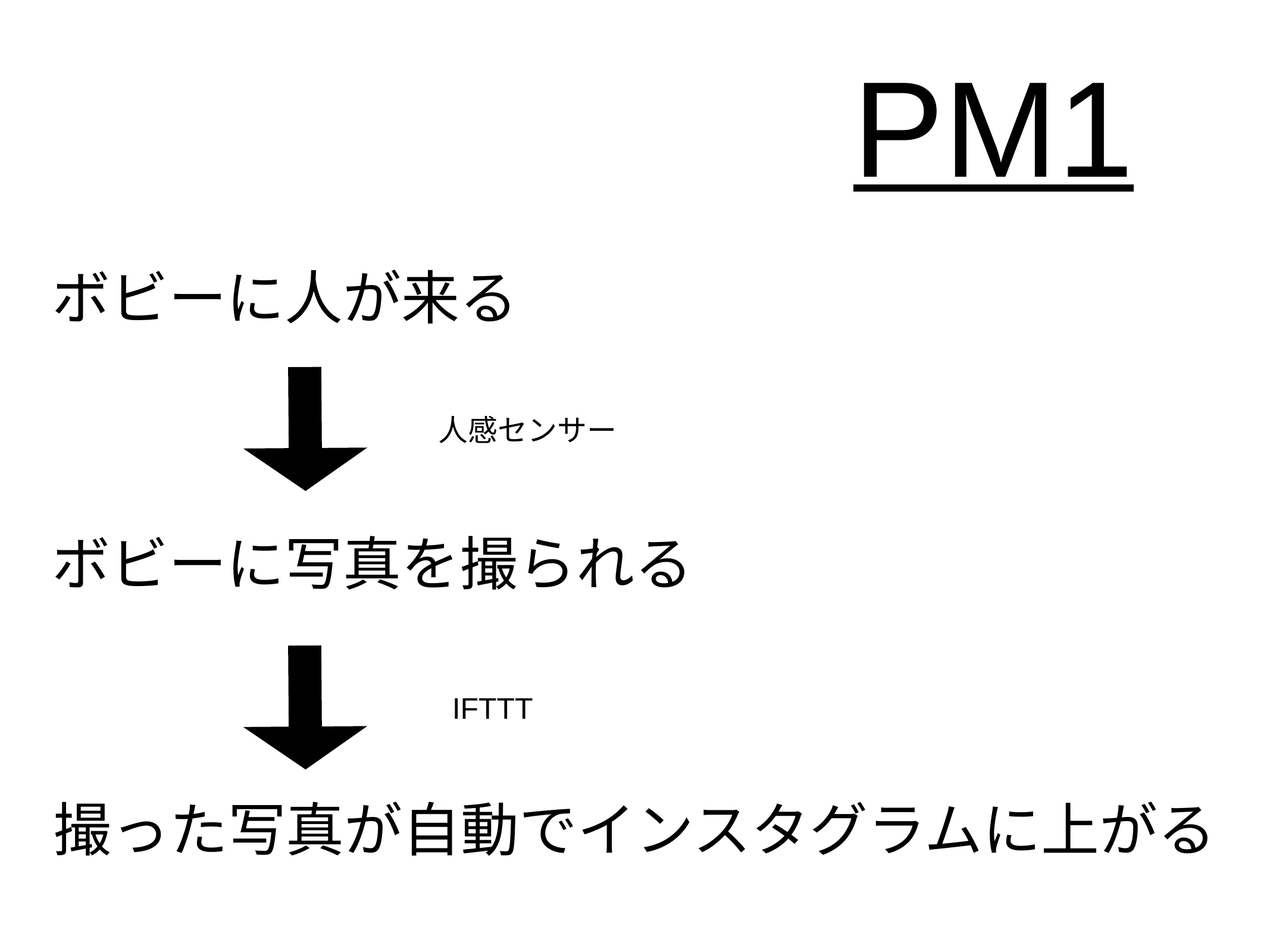

PM1
ボビーに人が来る

人感センサー
ボビーに写真を撮られる

IFTTT
撮った写真が自動でインスタグラムに上がる